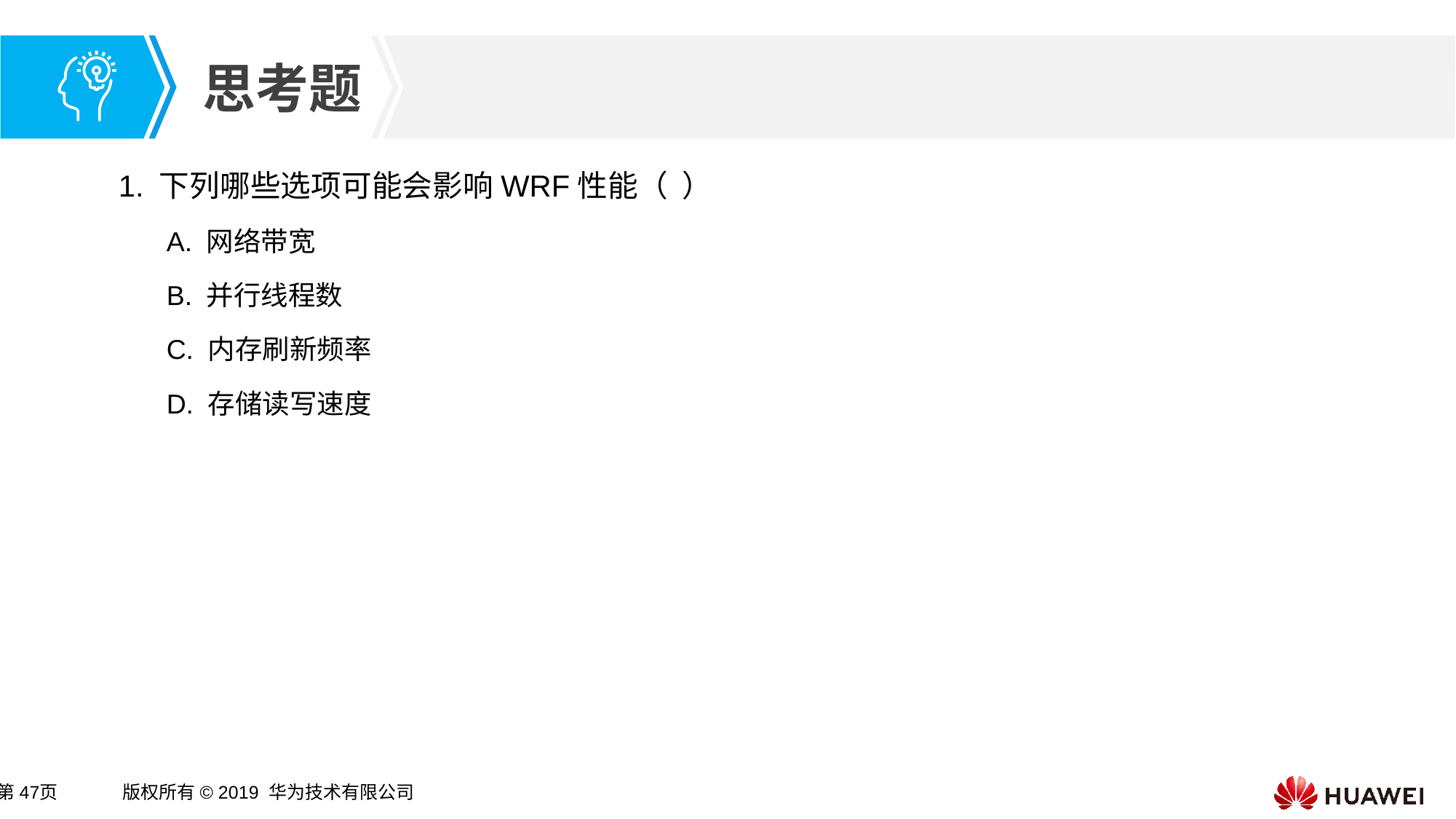

1. 下列哪些选项可能会影响WRF性能（  ）
A. 网络带宽
B. 并行线程数
C. 内存刷新频率
D. 存储读写速度